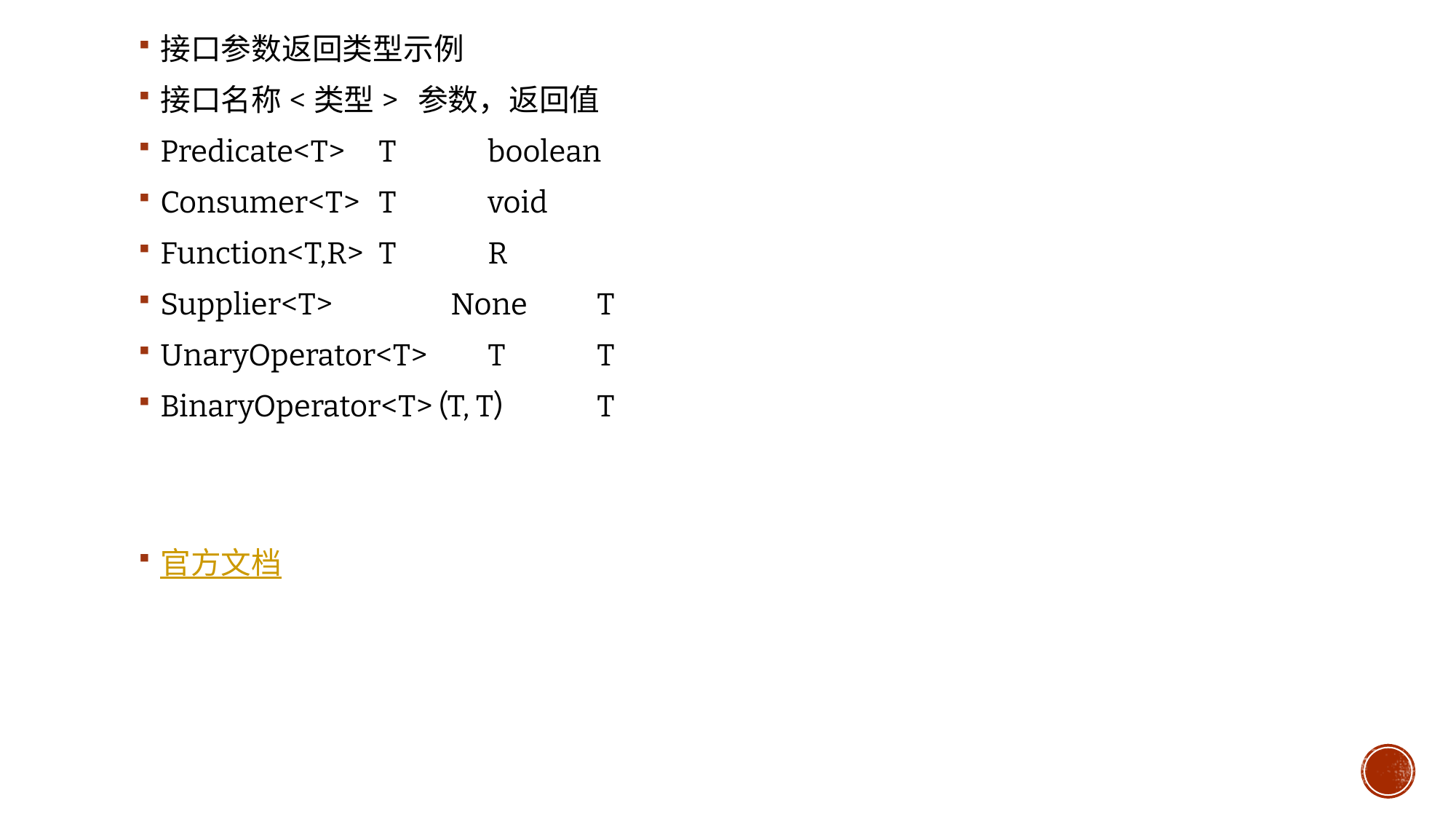

接口参数返回类型示例
接口名称<类型>  参数，返回值
Predicate<T>  	T  	boolean
Consumer<T> 	T 	void
Function<T,R> 	T 	R
Supplier<T> 	            None 	T
UnaryOperator<T> 	T  	T
BinaryOperator<T> (T, T)  	T

官方文档